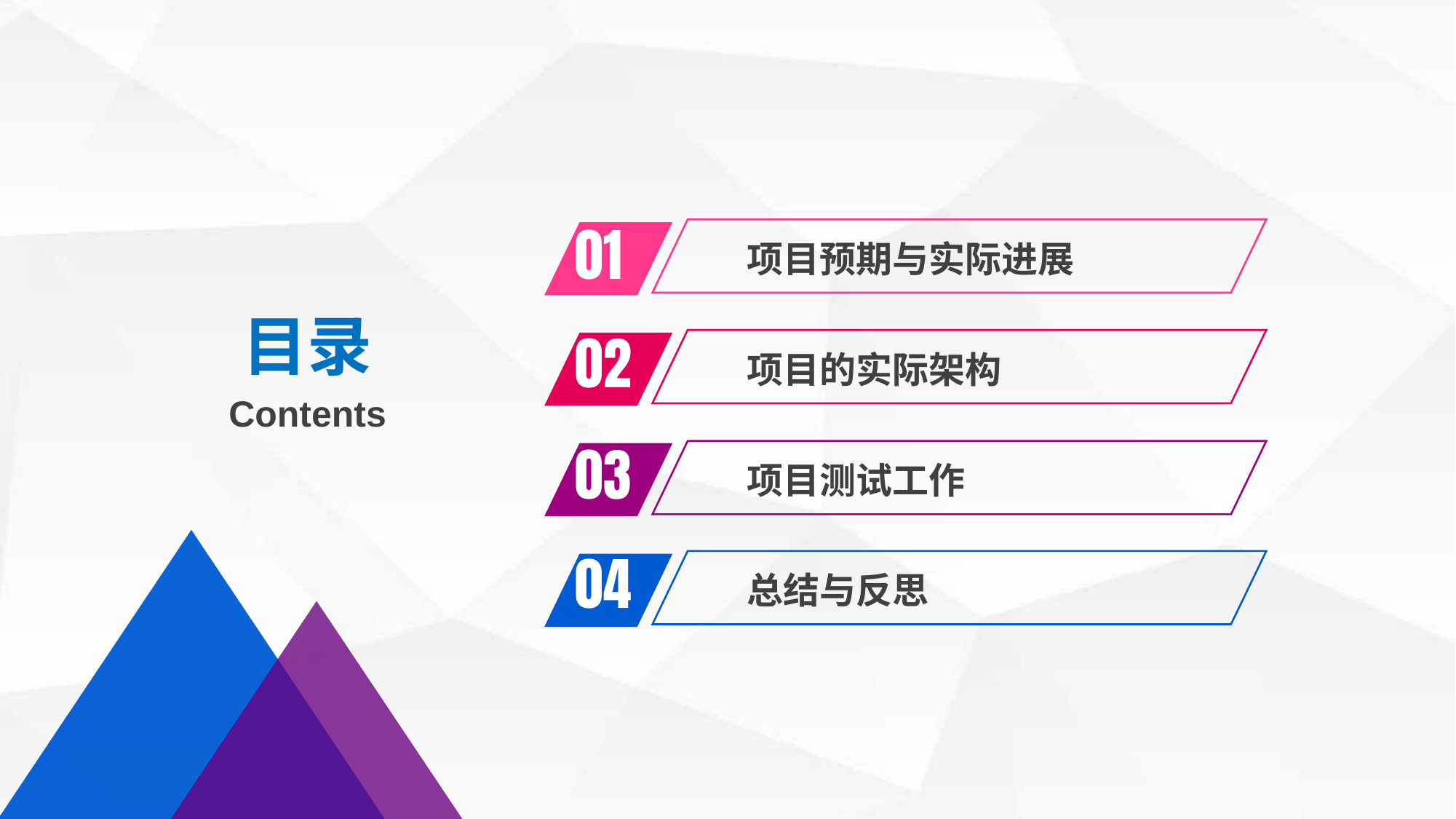

01

项目预期与实际进展
02

项目的实际架构
目录
Contents
03

项目测试工作

04

总结与反思